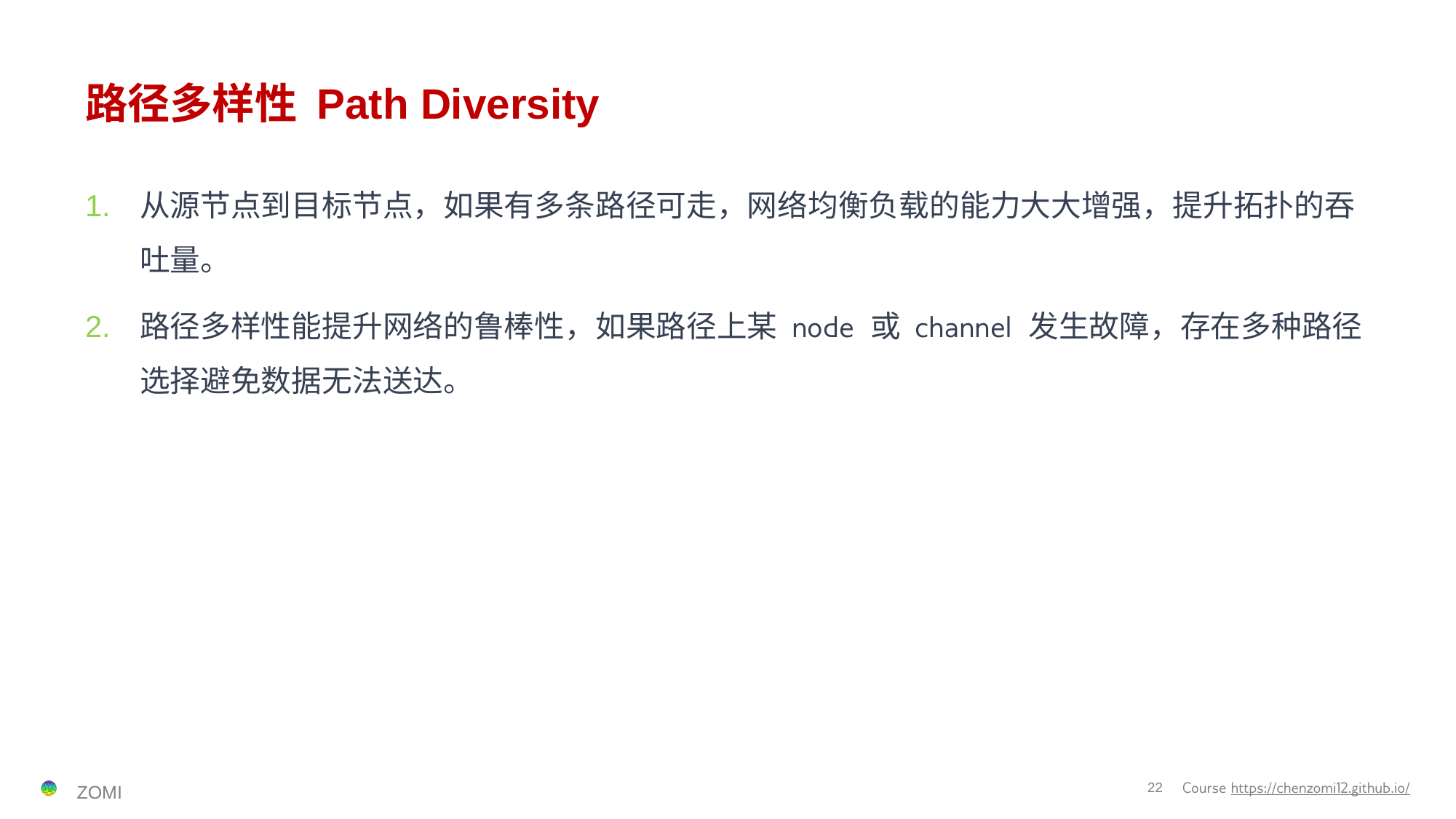

# 路径多样性 Path Diversity
从源节点到目标节点，如果有多条路径可走，网络均衡负载的能力大大增强，提升拓扑的吞吐量。
路径多样性能提升网络的鲁棒性，如果路径上某 node 或 channel 发生故障，存在多种路径选择避免数据无法送达。